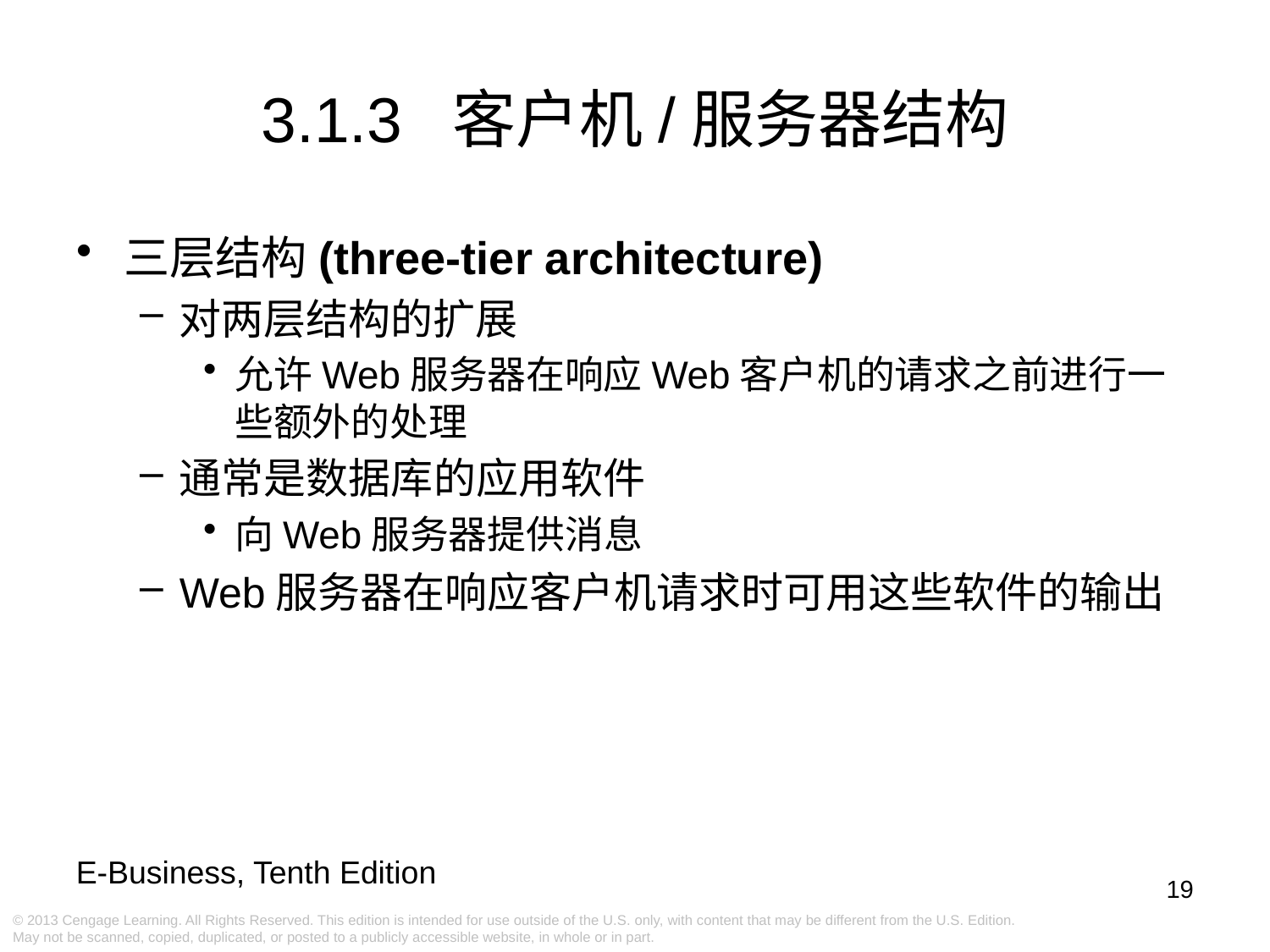

3.1.3  客户机/服务器结构
三层结构(three-tier architecture)
对两层结构的扩展
允许Web服务器在响应Web客户机的请求之前进行一些额外的处理
通常是数据库的应用软件
向Web服务器提供消息
Web服务器在响应客户机请求时可用这些软件的输出
19